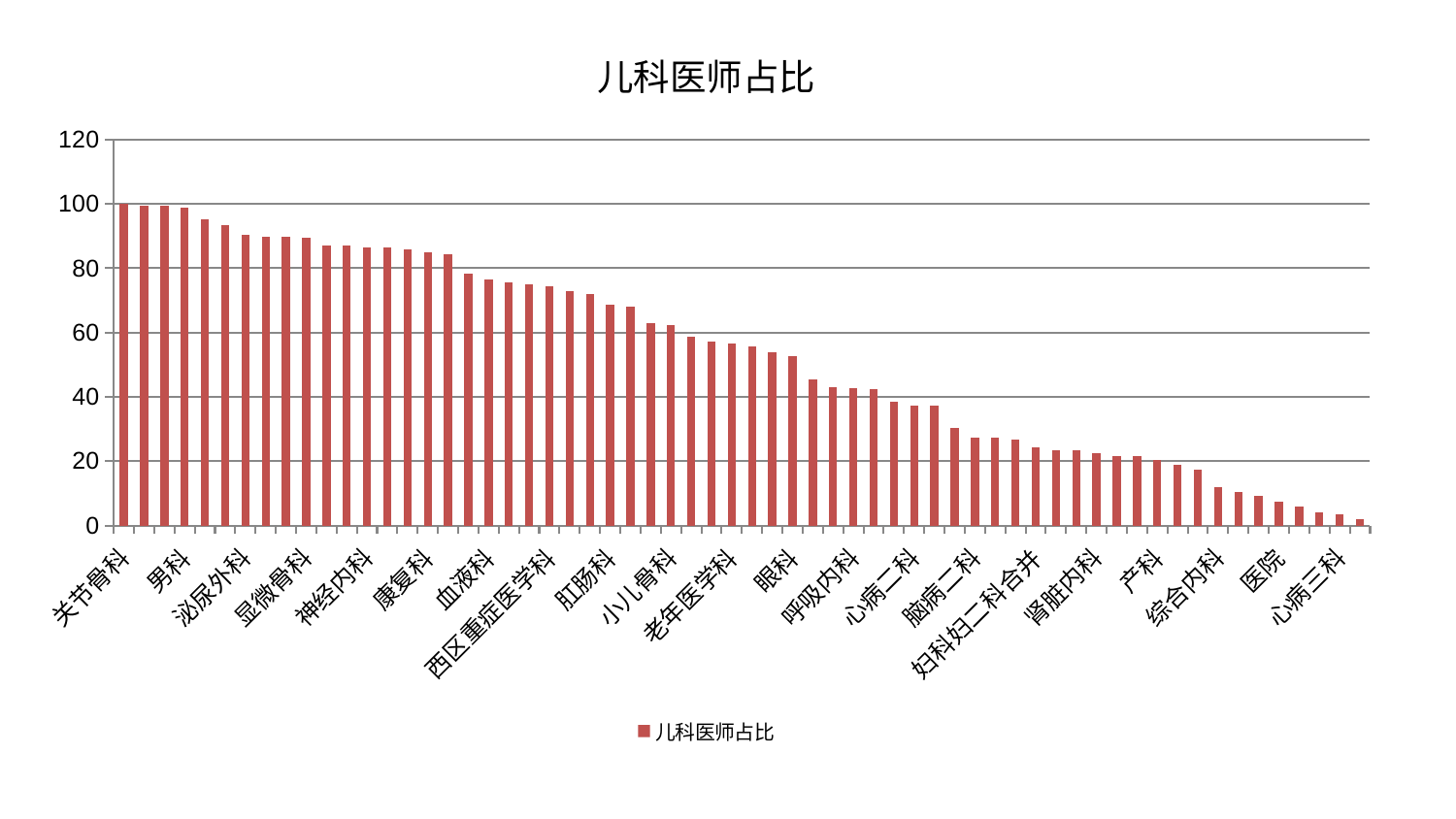

### Chart: 儿科医师占比

| Category | 儿科医师占比 |
|---|---|
| 关节骨科 | 100.0 |
| 骨科 | 99.51639993280095 |
| 心血管内科 | 99.49253911879003 |
| 男科 | 98.96253553114977 |
| 肾病科 | 95.17639015675218 |
| 美容皮肤科 | 93.52507934346845 |
| 泌尿外科 | 90.25085354154254 |
| 儿科 | 89.76379568076868 |
| 推拿科 | 89.6992581788433 |
| 显微骨科 | 89.47791109795278 |
| 口腔科 | 87.16782877731126 |
| 耳鼻喉科 | 87.07666285508209 |
| 神经内科 | 86.58787315505138 |
| 皮肤科 | 86.52394207095779 |
| 普通外科 | 85.75341703570686 |
| 康复科 | 84.96157731101776 |
| 治未病中心 | 84.26973874966025 |
| 东区重症医学科 | 78.19227945670181 |
| 血液科 | 76.64149573977545 |
| 乳腺甲状腺外科 | 75.72039856565506 |
| 消化内科 | 75.01093336442827 |
| 西区重症医学科 | 74.47800964590385 |
| 妇科 | 73.02092407520895 |
| 中医经典科 | 72.0555313503016 |
| 肛肠科 | 68.52379656943823 |
| 风湿病科 | 67.98228095263099 |
| 脾胃科消化科合并 | 62.974559767904424 |
| 小儿骨科 | 62.459079824369155 |
| 针灸科 | 58.84666235675185 |
| 运动损伤骨科 | 57.20658465669431 |
| 老年医学科 | 56.52005032117154 |
| 脑病三科 | 55.55626424409388 |
| 脑病一科 | 53.82195331538846 |
| 眼科 | 52.72052479364489 |
| 肝病科 | 45.571870740824885 |
| 肝胆外科 | 43.068931680785916 |
| 呼吸内科 | 42.591195820243236 |
| 肿瘤内科 | 42.48779309160222 |
| 微创骨科 | 38.388473556042854 |
| 心病二科 | 37.24257999306551 |
| 脊柱骨科 | 37.24156177854881 |
| 心病四科 | 30.186645182923055 |
| 脑病二科 | 27.450430626499156 |
| 中医外治中心 | 27.254414471576354 |
| 脾胃病科 | 26.702019485060745 |
| 妇科妇二科合并 | 24.434113748975218 |
| 重症医学科 | 23.404145923114704 |
| 创伤骨科 | 23.391369715953754 |
| 肾脏内科 | 22.58036759812448 |
| 心病一科 | 21.604640873781015 |
| 身心医学科 | 21.591024252155773 |
| 产科 | 20.259484795066154 |
| 胸外科 | 18.95582980405323 |
| 周围血管科 | 17.281244271593927 |
| 综合内科 | 12.033347164501269 |
| 内分泌科 | 10.327079877577882 |
| 小儿推拿科 | 9.091337510677809 |
| 医院 | 7.344528681158489 |
| 神经外科 | 6.009544294616306 |
| 东区肾病科 | 4.2178342871097545 |
| 心病三科 | 3.4143505184246656 |
| 妇二科 | 1.9660382321701115 |
178